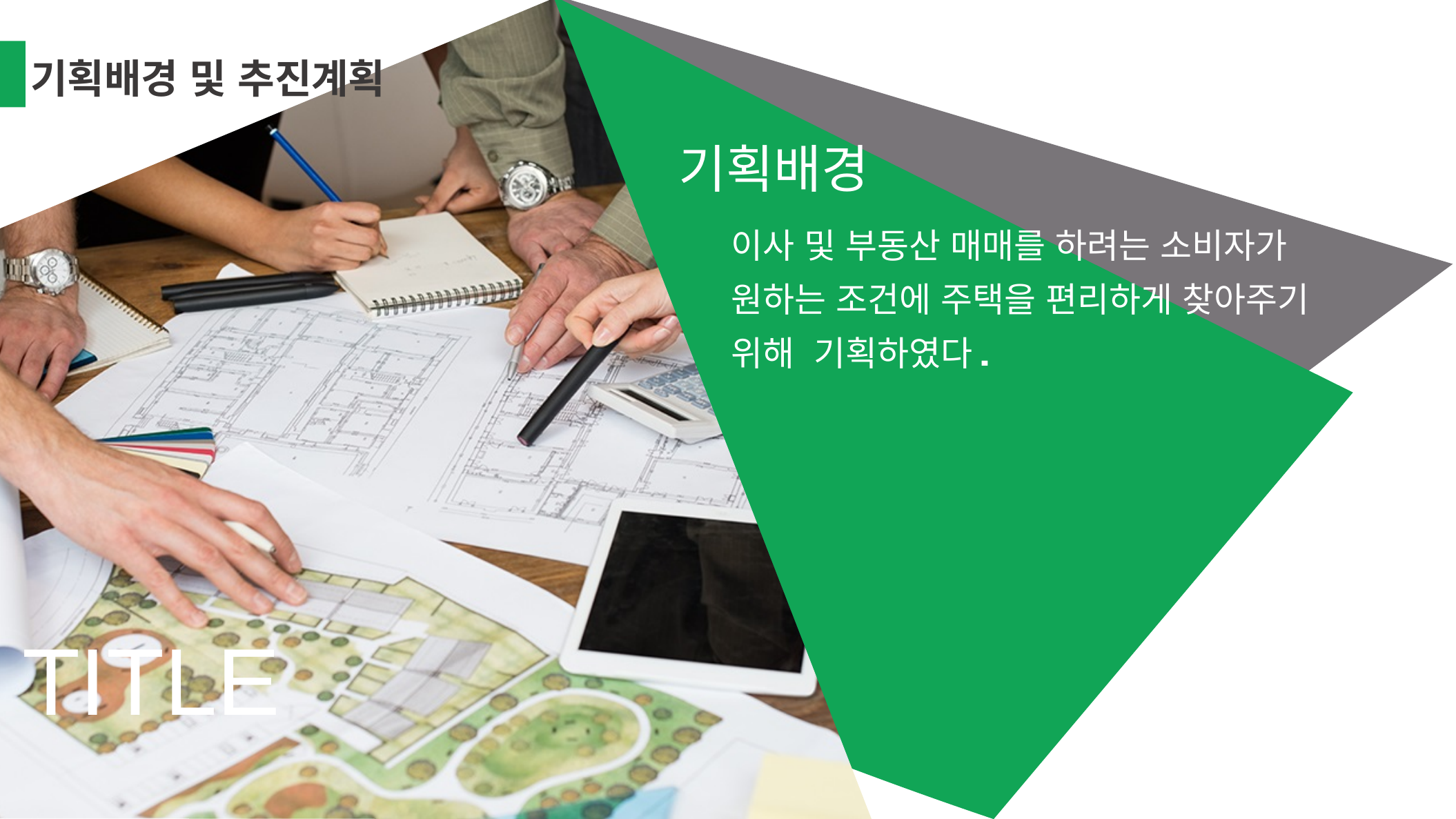

0

기획배경 및 추진계획
기획배경
이사 및 부동산 매매를 하려는 소비자가 원하는 조건에 주택을 편리하게 찾아주기 위해  기획하였다.
title